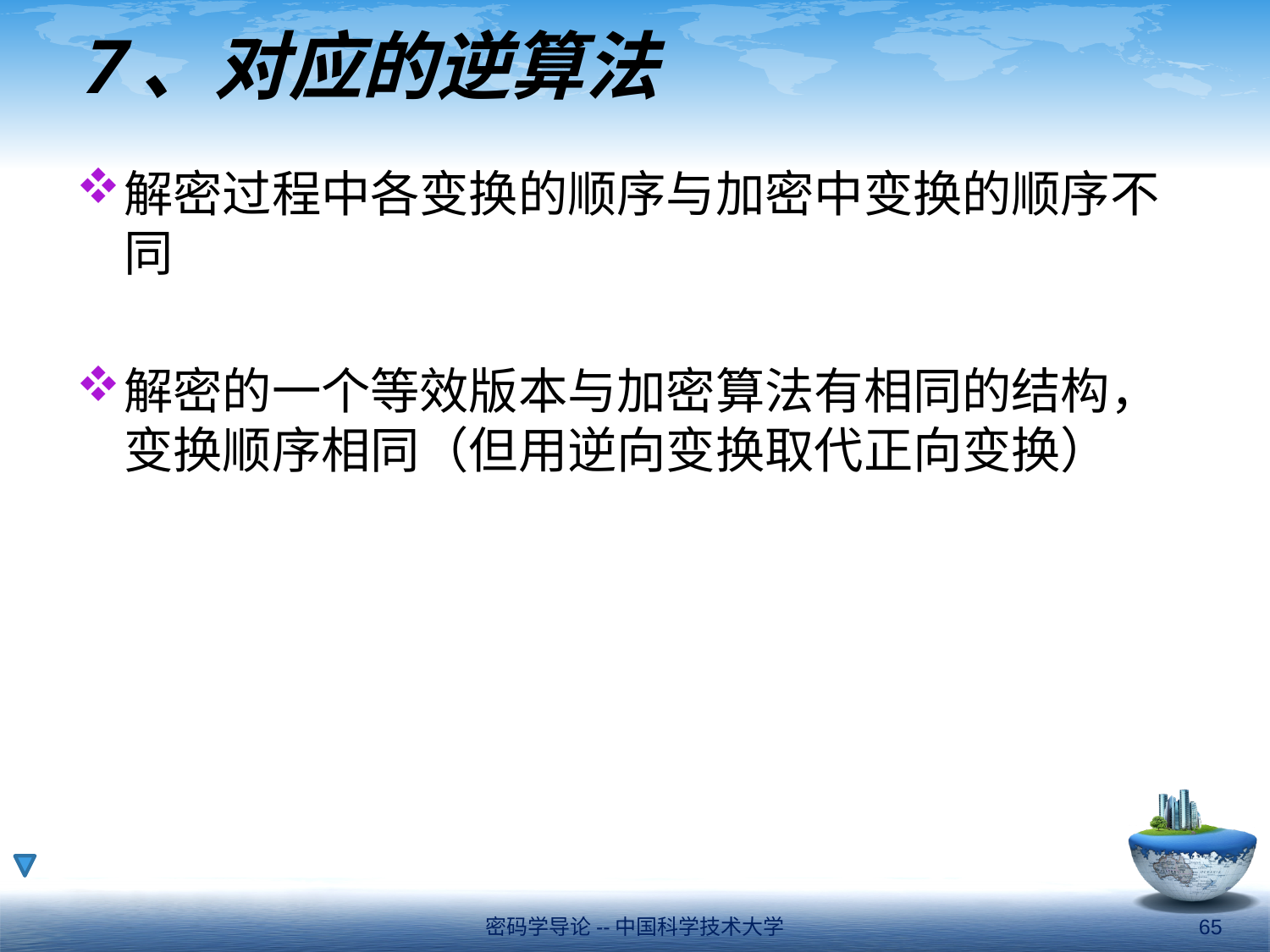

# 7、对应的逆算法
解密过程中各变换的顺序与加密中变换的顺序不同

解密的一个等效版本与加密算法有相同的结构，变换顺序相同（但用逆向变换取代正向变换）

密码学导论--中国科学技术大学
65